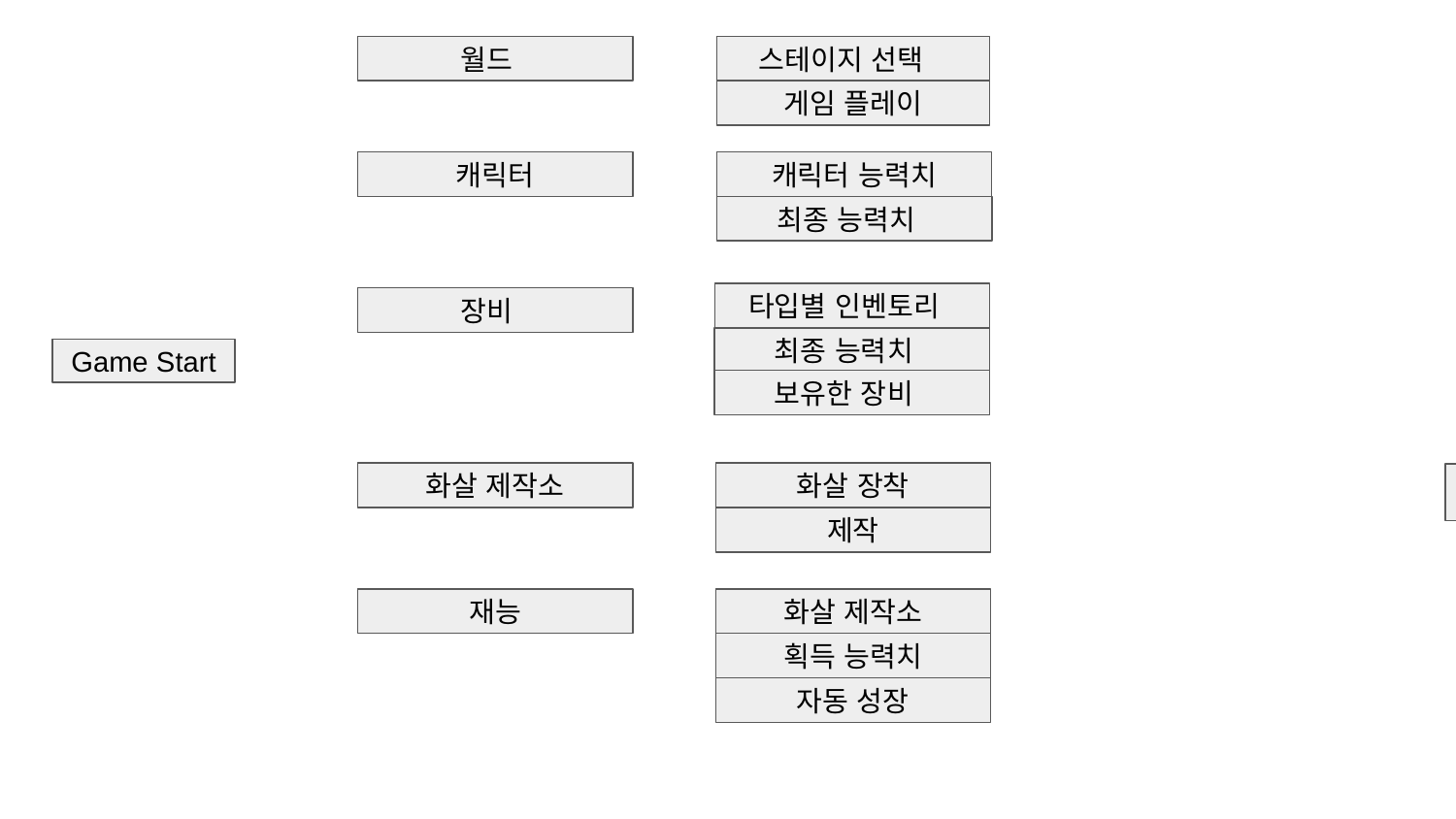

월드
스테이지 선택
게임 플레이
캐릭터
캐릭터 능력치
최종 능력치
타입별 인벤토리
장비
최종 능력치
Game Start
보유한 장비
화살 제작소
화살 장착
시스템 설정
제작
재능
화살 제작소
획득 능력치
자동 성장